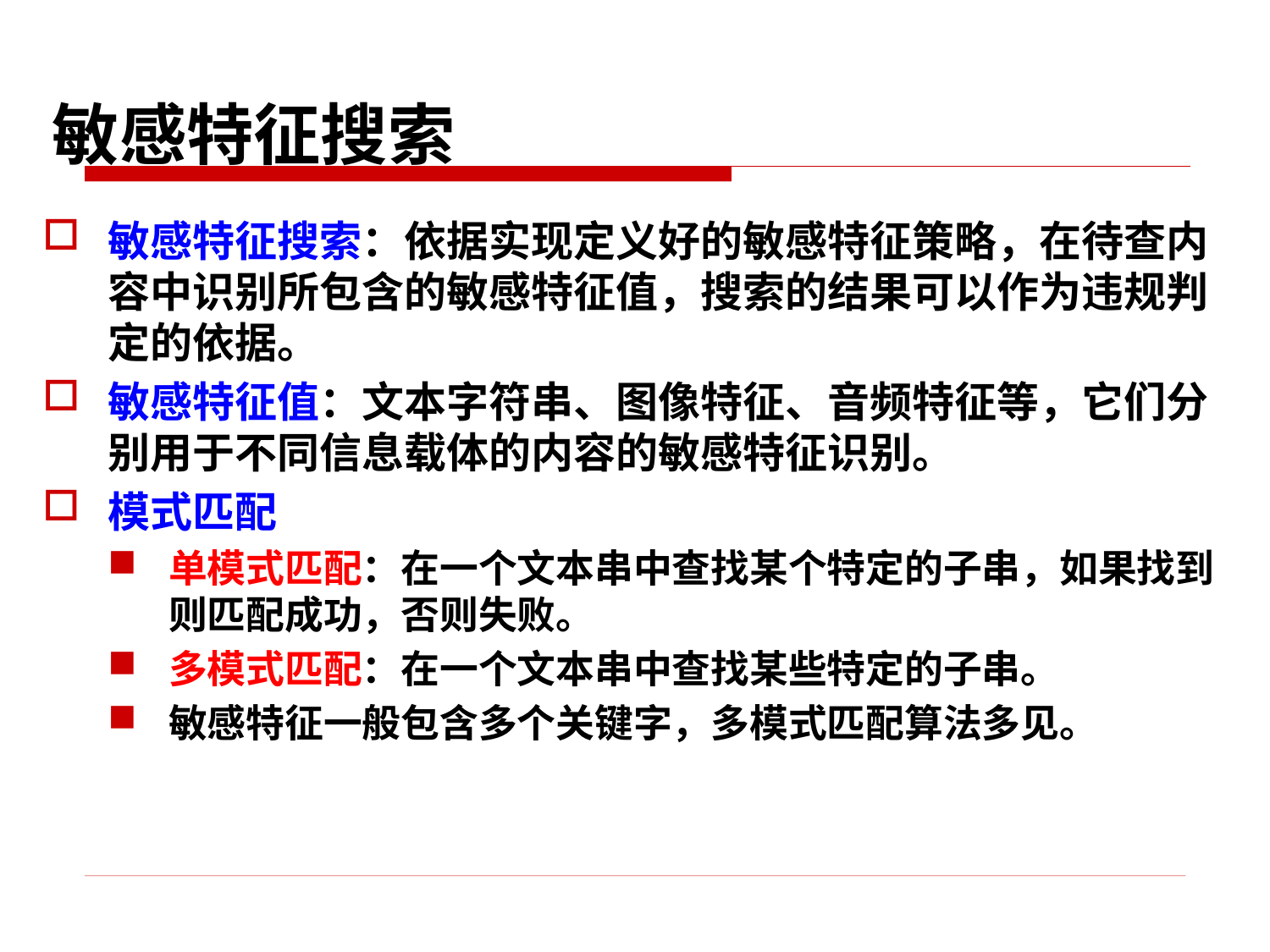

# 敏感特征搜索
敏感特征搜索：依据实现定义好的敏感特征策略，在待查内容中识别所包含的敏感特征值，搜索的结果可以作为违规判定的依据。
敏感特征值：文本字符串、图像特征、音频特征等，它们分别用于不同信息载体的内容的敏感特征识别。
模式匹配
单模式匹配：在一个文本串中查找某个特定的子串，如果找到则匹配成功，否则失败。
多模式匹配：在一个文本串中查找某些特定的子串。
敏感特征一般包含多个关键字，多模式匹配算法多见。